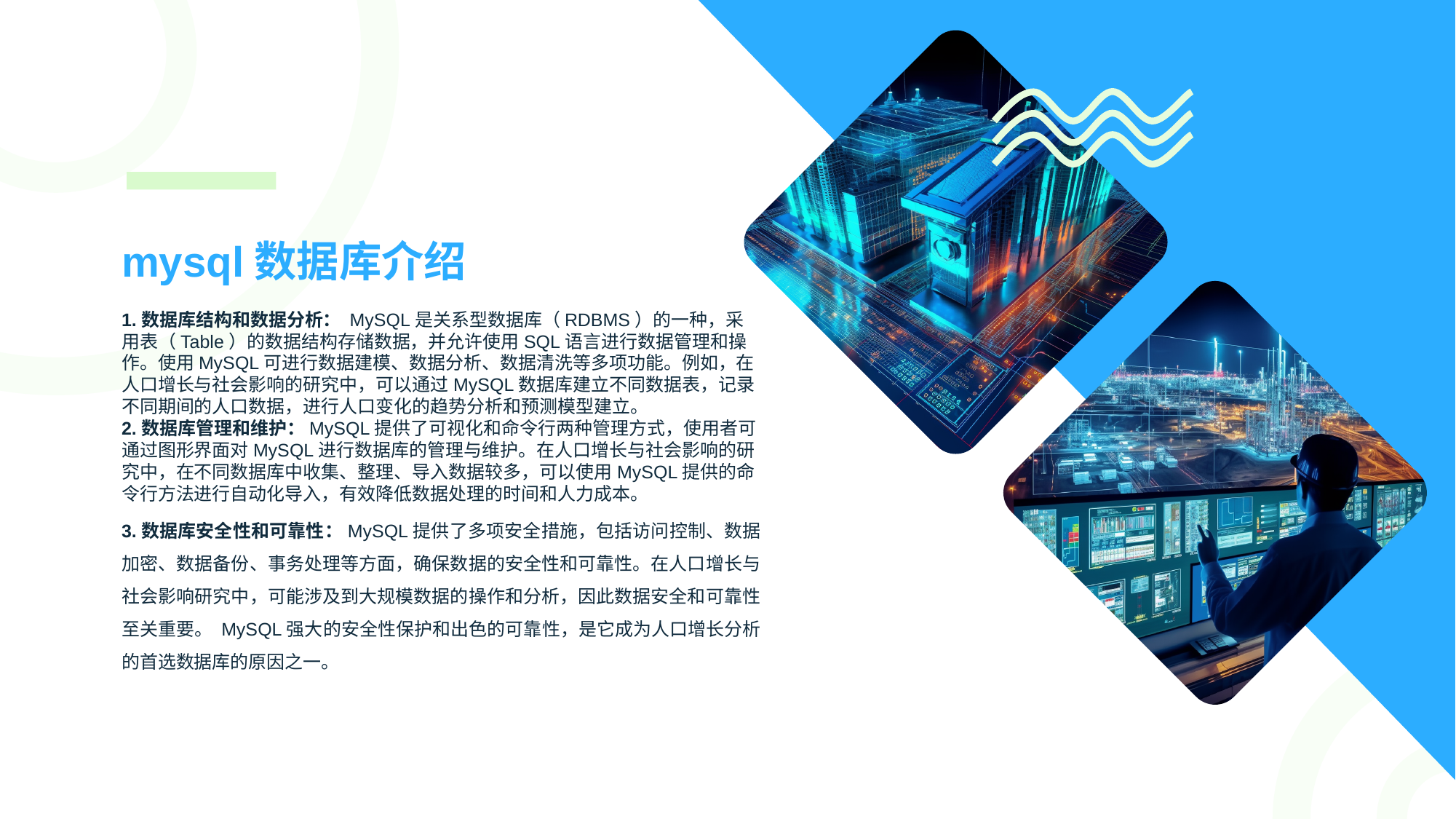

mysql数据库介绍

1.数据库结构和数据分析： MySQL是关系型数据库（RDBMS）的一种，采用表（Table）的数据结构存储数据，并允许使用SQL语言进行数据管理和操作。使用MySQL可进行数据建模、数据分析、数据清洗等多项功能。例如，在人口增长与社会影响的研究中，可以通过MySQL数据库建立不同数据表，记录不同期间的人口数据，进行人口变化的趋势分析和预测模型建立。
2.数据库管理和维护：MySQL提供了可视化和命令行两种管理方式，使用者可通过图形界面对MySQL进行数据库的管理与维护。在人口增长与社会影响的研究中，在不同数据库中收集、整理、导入数据较多，可以使用MySQL提供的命令行方法进行自动化导入，有效降低数据处理的时间和人力成本。
3.数据库安全性和可靠性：MySQL提供了多项安全措施，包括访问控制、数据加密、数据备份、事务处理等方面，确保数据的安全性和可靠性。在人口增长与社会影响研究中，可能涉及到大规模数据的操作和分析，因此数据安全和可靠性至关重要。 MySQL强大的安全性保护和出色的可靠性，是它成为人口增长分析的首选数据库的原因之一。